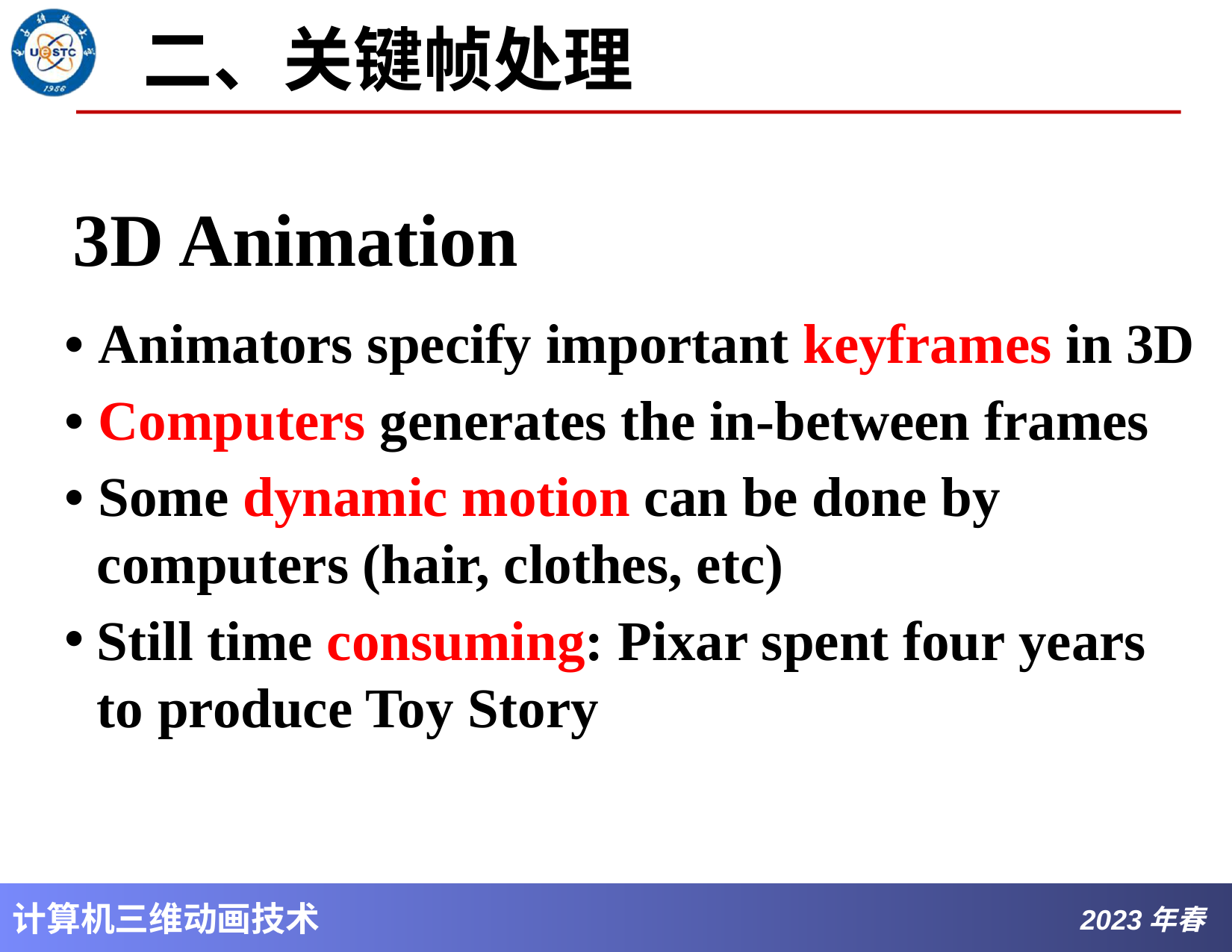

二、关键帧处理
# 3D Animation
• Animators specify important keyframes in 3D
• Computers generates the in-between frames
• Some dynamic motion can be done by computers (hair, clothes, etc)
Still time consuming: Pixar spent four years to produce Toy Story